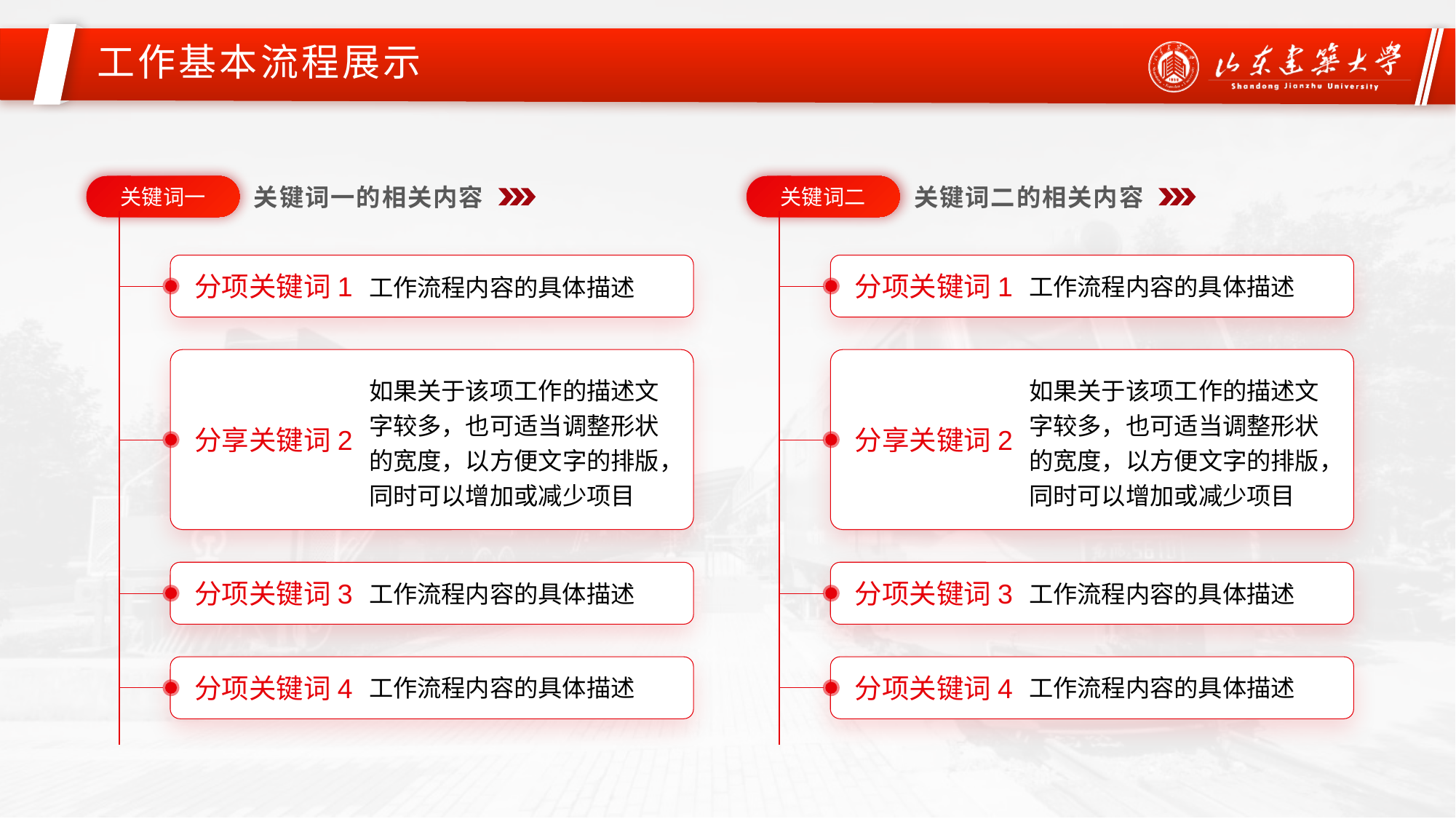

工作基本流程展示
关键词一
关键词一的相关内容

工作流程内容的具体描述
分项关键词1

如果关于该项工作的描述文字较多，也可适当调整形状的宽度，以方便文字的排版，同时可以增加或减少项目
分享关键词2

分项关键词3
工作流程内容的具体描述

分项关键词4
工作流程内容的具体描述

关键词二
关键词二的相关内容

分项关键词1
工作流程内容的具体描述

如果关于该项工作的描述文字较多，也可适当调整形状的宽度，以方便文字的排版，同时可以增加或减少项目
分享关键词2

分项关键词3
工作流程内容的具体描述

分项关键词4
工作流程内容的具体描述